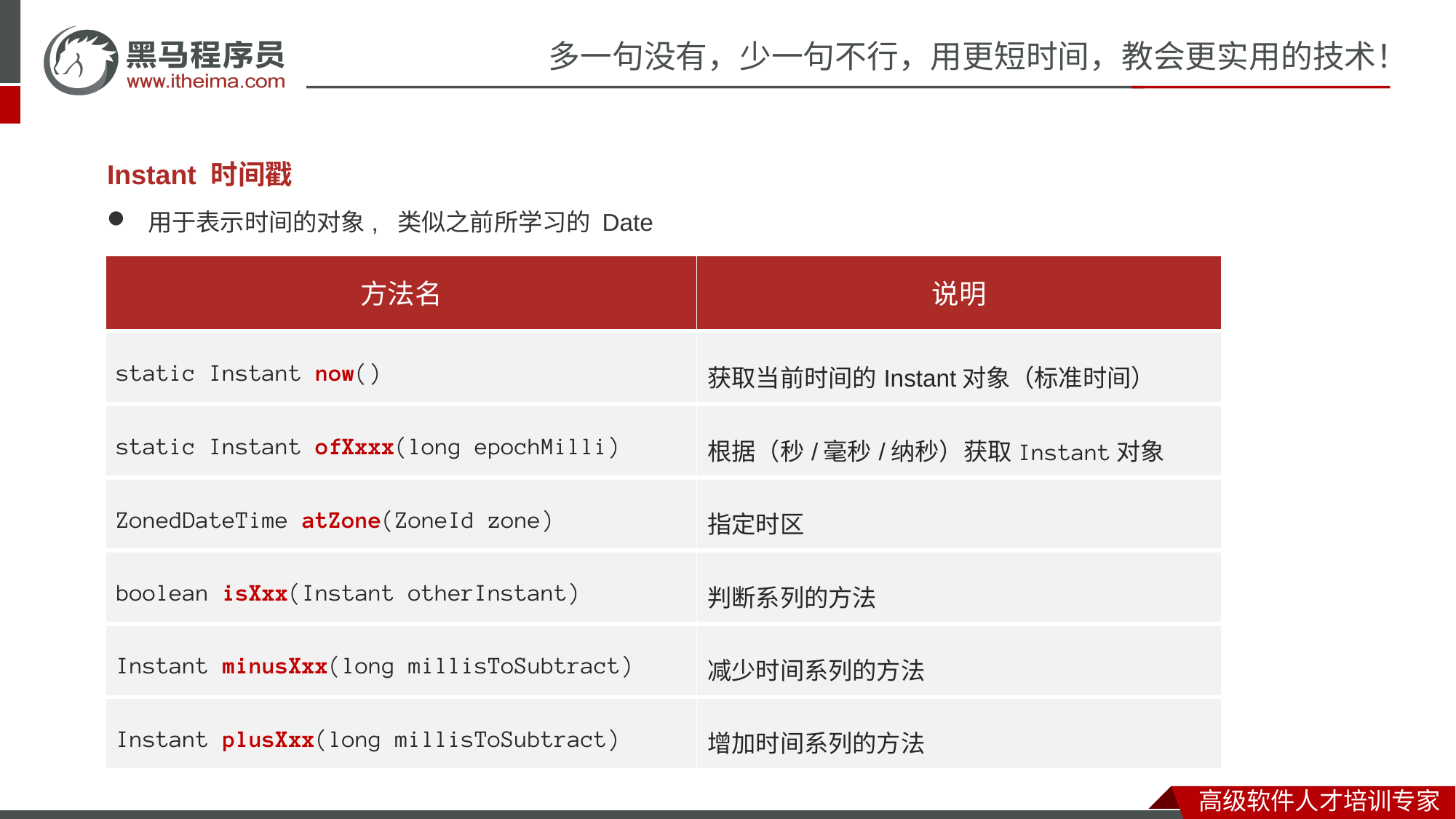

Instant 时间戳
用于表示时间的对象,  类似之前所学习的 Date
| 方法名 | 说明 |
| --- | --- |
| static Instant now​() | 获取当前时间的Instant对象（标准时间） |
| static Instant ofXxxx​(long epochMilli) | 根据（秒/毫秒/纳秒）获取Instant对象 |
| ZonedDateTime atZone​(ZoneId zone) | 指定时区 |
| boolean isXxx(Instant otherInstant) | 判断系列的方法 |
| Instant minusXxx​(long millisToSubtract) | 减少时间系列的方法 |
| Instant plusXxx​(long millisToSubtract) | 增加时间系列的方法 |